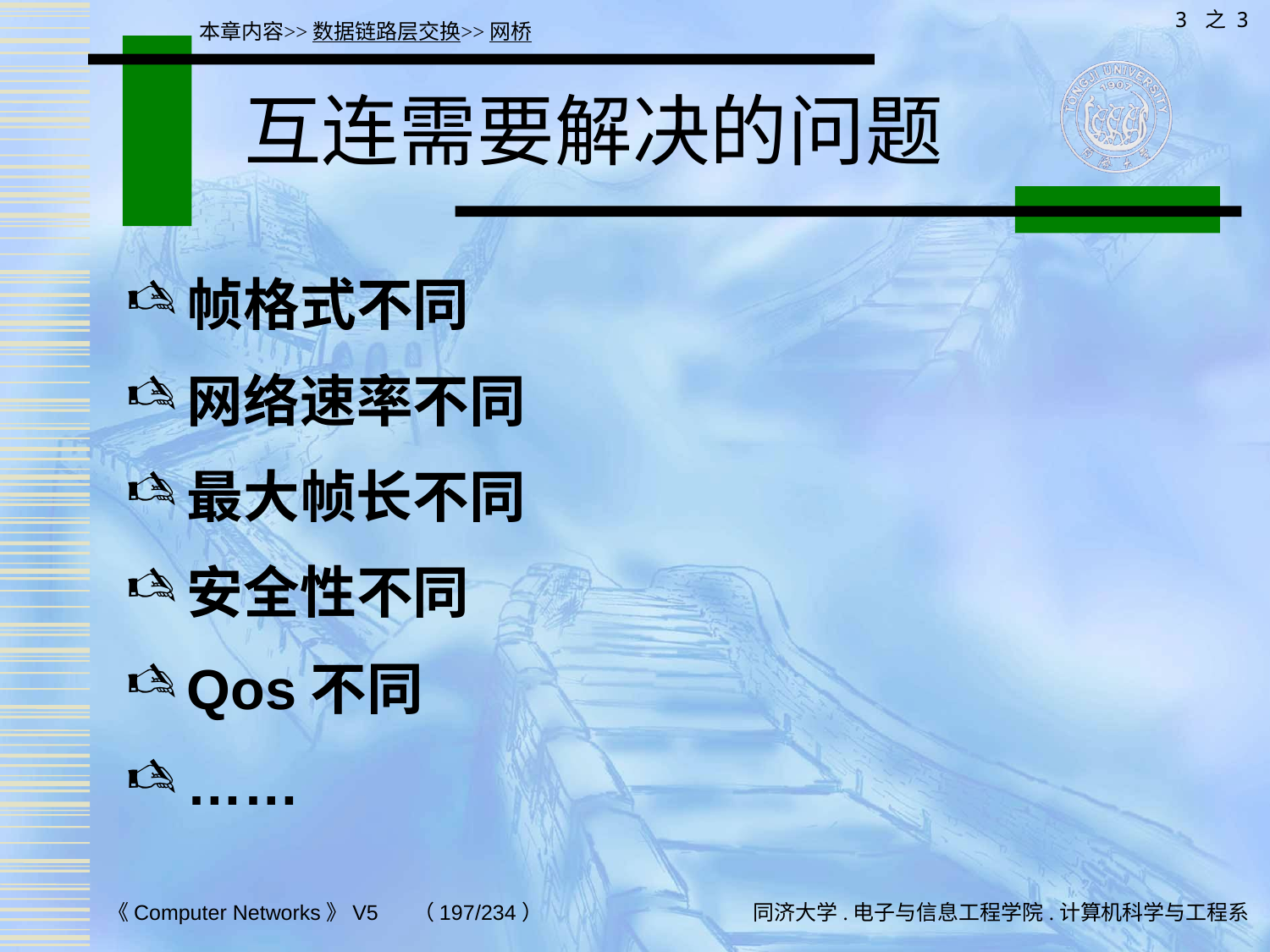

3 之 3
本章内容>>数据链路层交换>>网桥
# 互连需要解决的问题
帧格式不同
网络速率不同
最大帧长不同
安全性不同
Qos不同
……